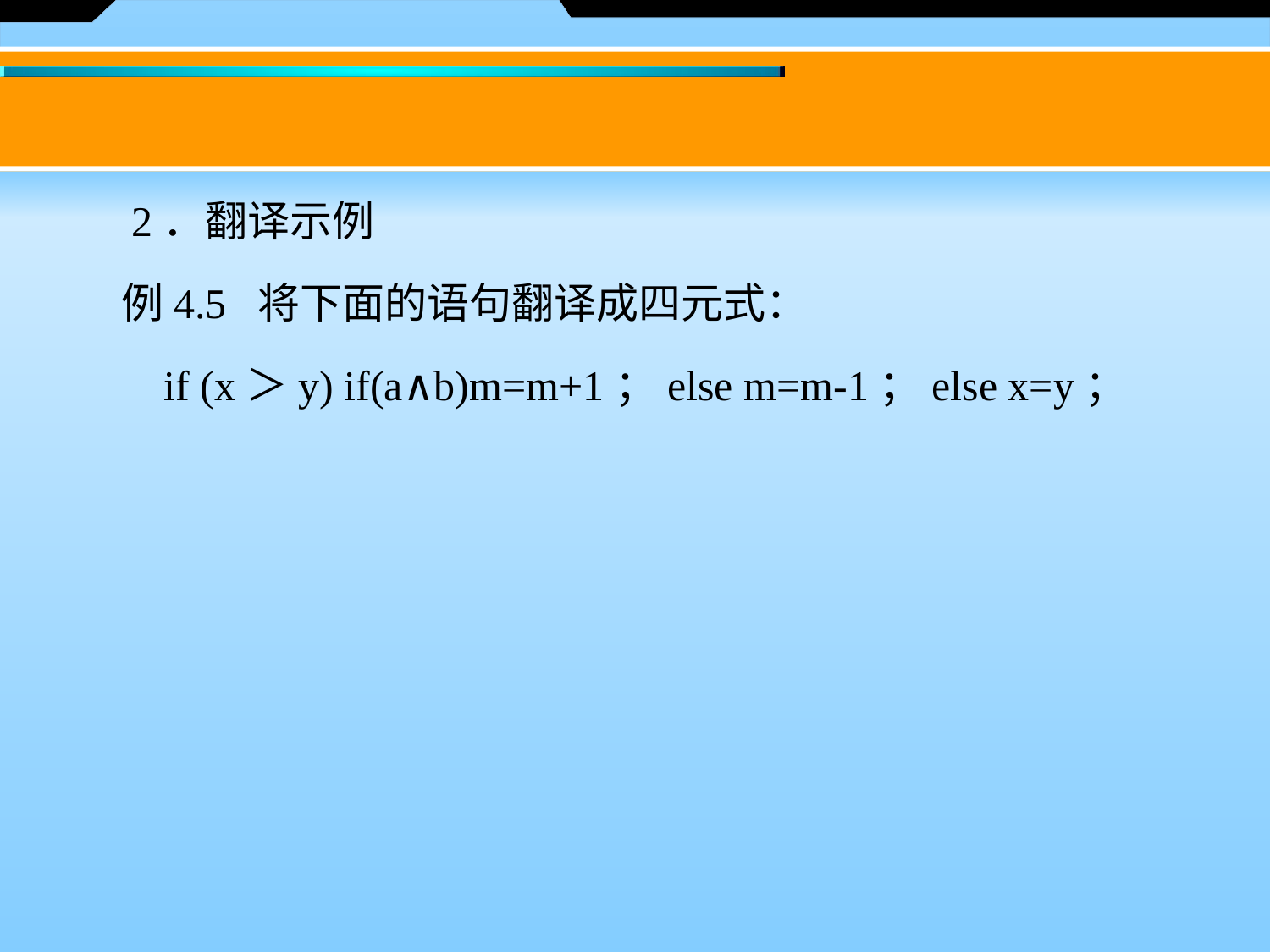

2．翻译示例
　　例4.5  将下面的语句翻译成四元式：
	if (x＞y) if(a∧b)m=m+1；else m=m-1；else x=y；